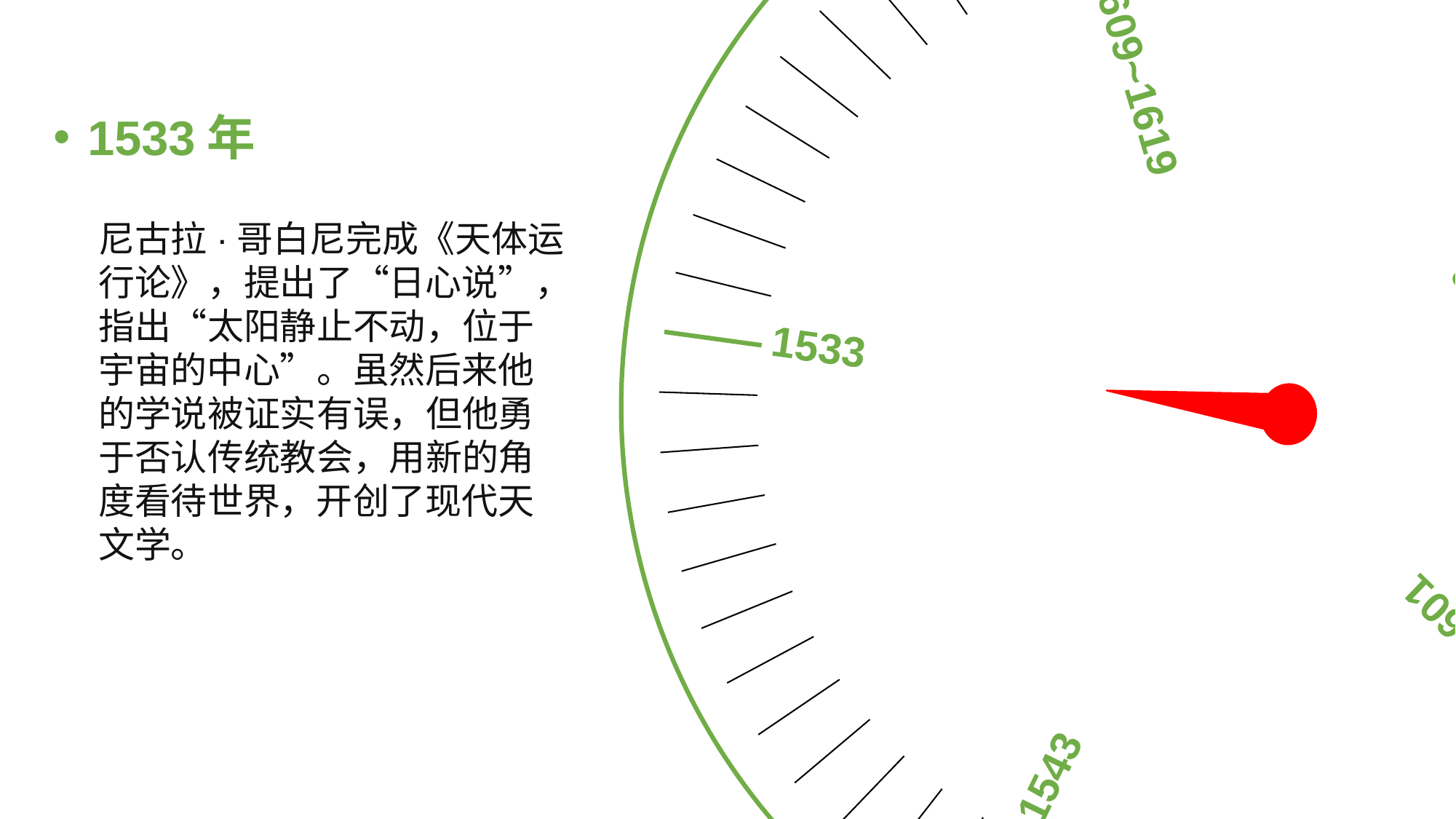

1543
1533
1546~1601
1609~1619
1590~1603
1533年
尼古拉·哥白尼完成《天体运行论》，提出了“日心说”，指出“太阳静止不动，位于宇宙的中心”。虽然后来他的学说被证实有误，但他勇于否认传统教会，用新的角度看待世界，开创了现代天文学。